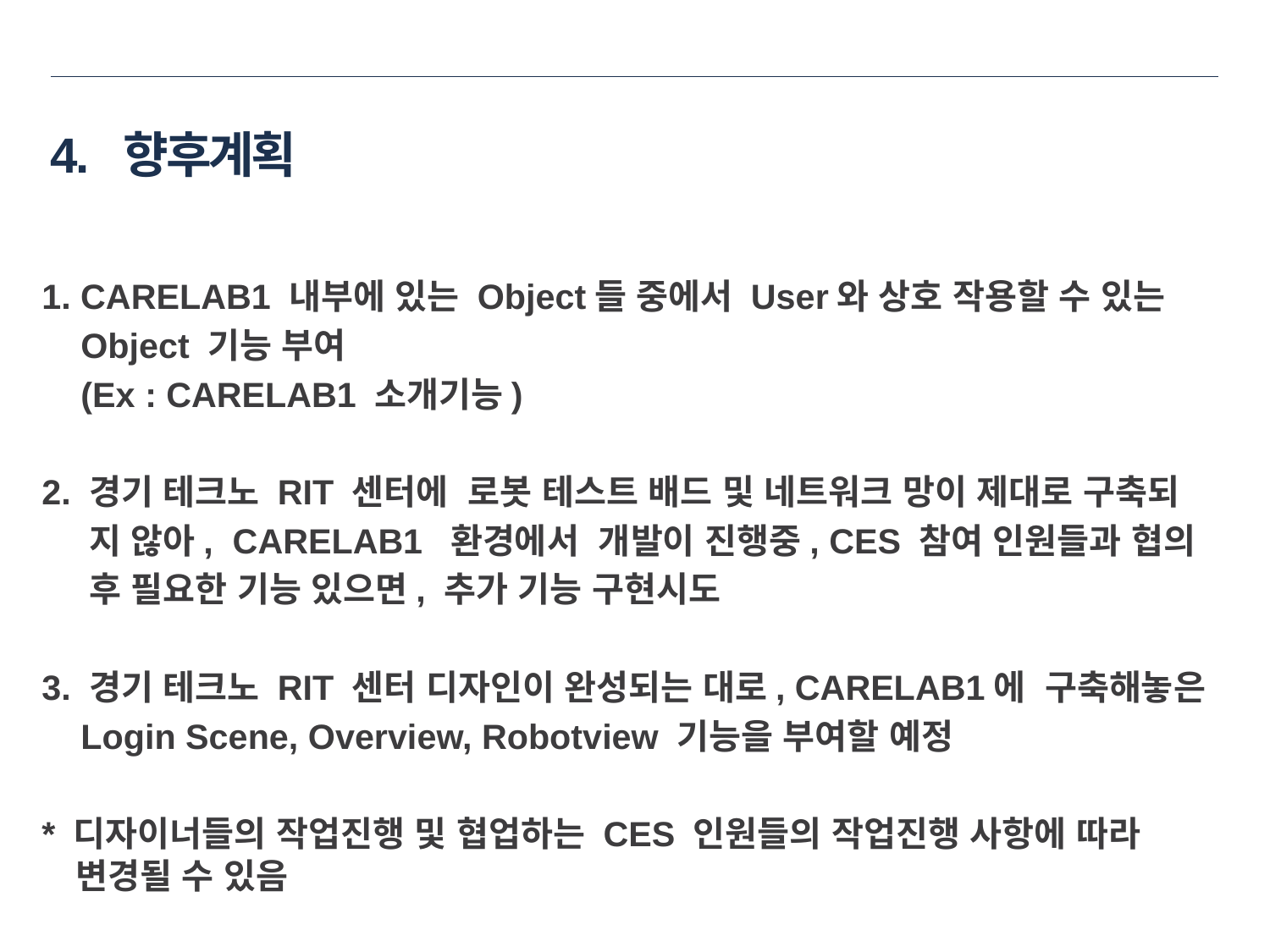

4.  향후계획

   1. CARELAB1 내부에 있는 Object들 중에서 User와 상호 작용할 수 있는
       Object 기능 부여
       (Ex : CARELAB1 소개기능)

   2. 경기 테크노 RIT 센터에  로봇 테스트 배드 및 네트워크 망이 제대로 구축되
       지 않아,  CARELAB1  환경에서  개발이 진행중, CES 참여 인원들과 협의
       후 필요한 기능 있으면, 추가 기능 구현시도

   3. 경기 테크노 RIT 센터 디자인이 완성되는 대로, CARELAB1에  구축해놓은
       Login Scene, Overview, Robotview 기능을 부여할 예정

   * 디자이너들의 작업진행 및 협업하는 CES 인원들의 작업진행 사항에 따라 변경될 수 있음